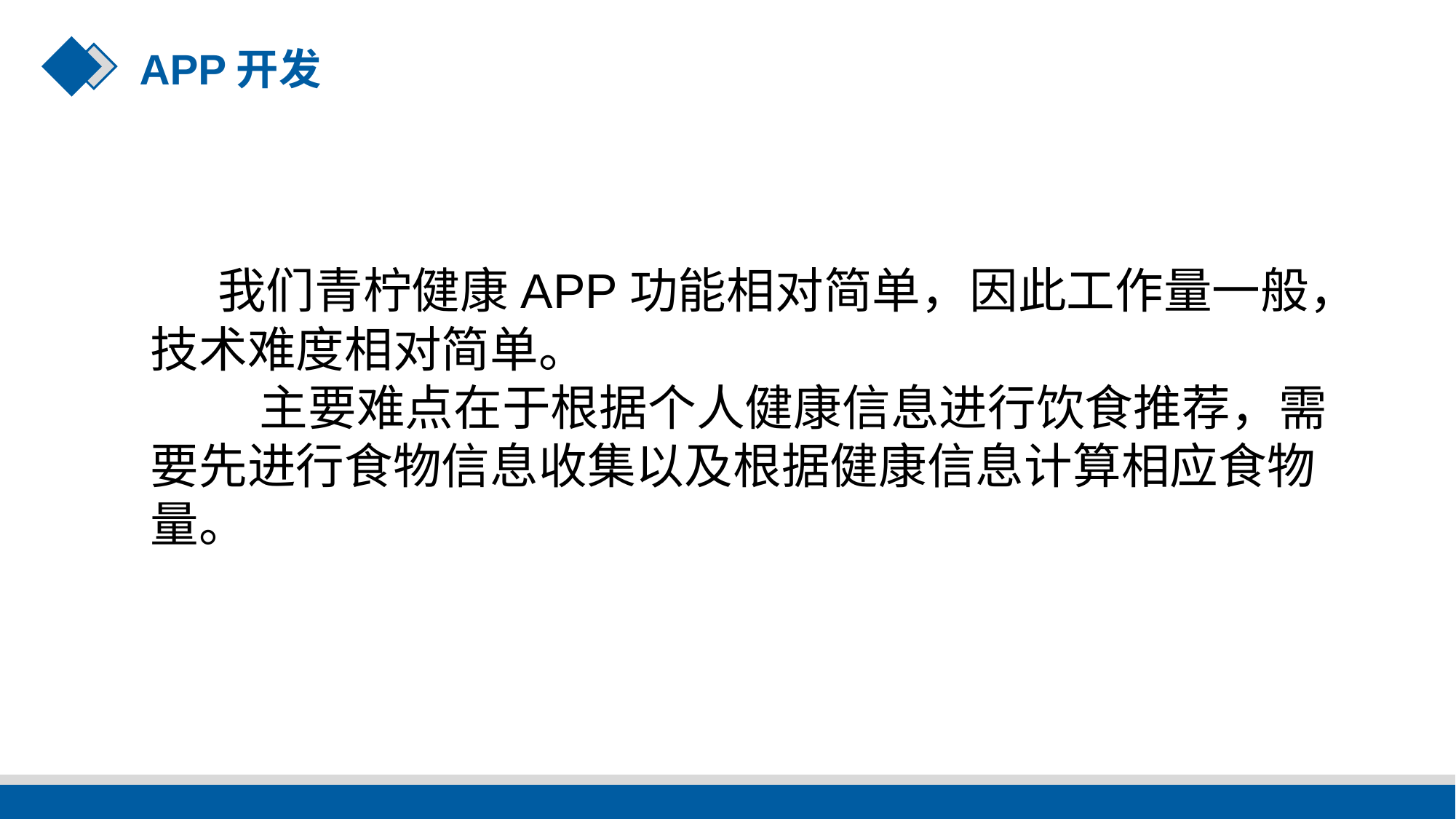

APP开发

     我们青柠健康APP功能相对简单，因此工作量一般，技术难度相对简单。
	主要难点在于根据个人健康信息进行饮食推荐，需要先进行食物信息收集以及根据健康信息计算相应食物量。